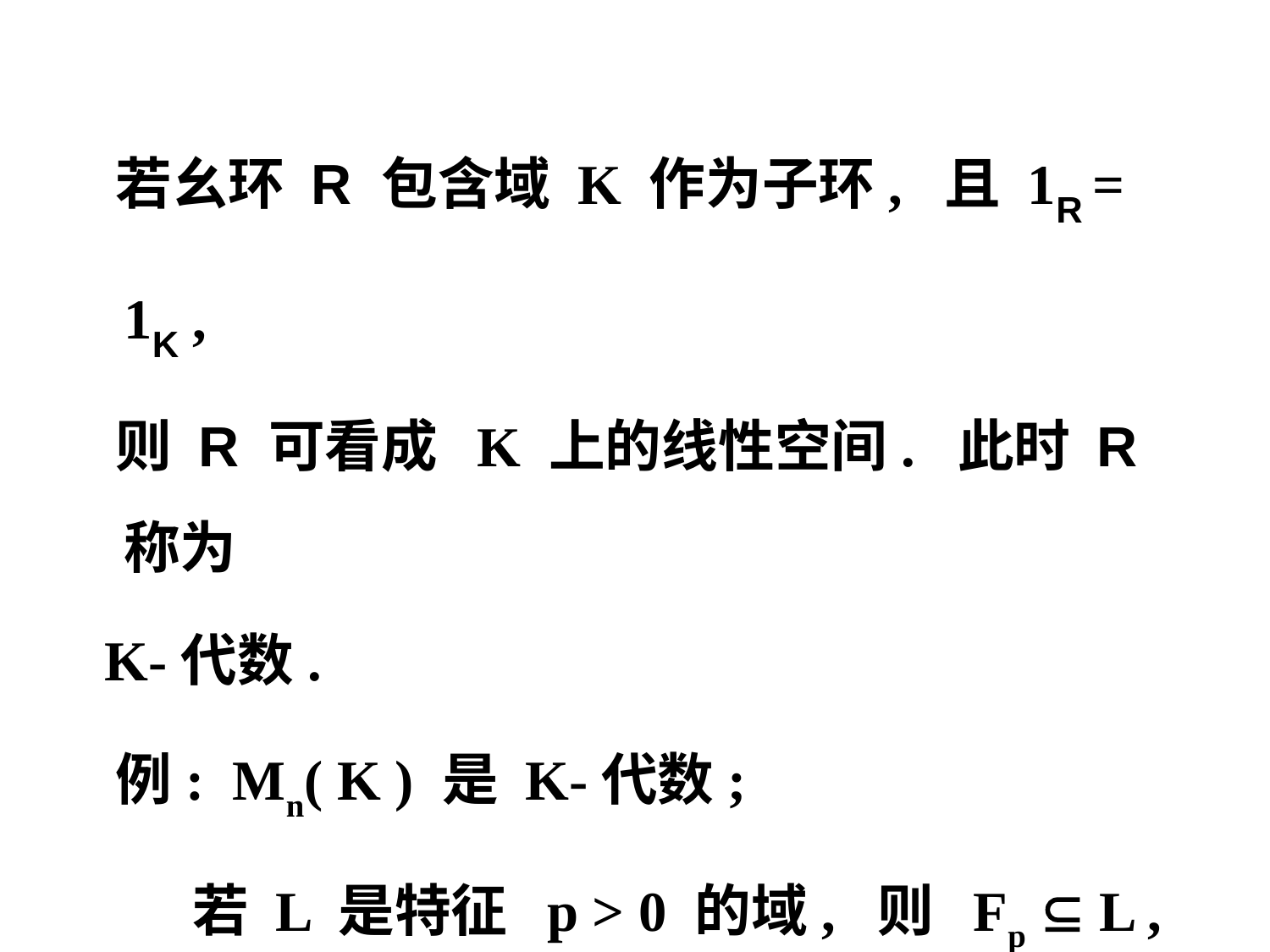

若幺环 R 包含域 K 作为子环,  且 1R = 1K ,
  则 R 可看成  K 上的线性空间.  此时 R 称为
  K-代数.
  例:  Mn( K ) 是 K-代数;
        若 L 是特征  p > 0 的域,  则  Fp ⊆ L ,
         L 可看成有限域  Fp 上的线性空间